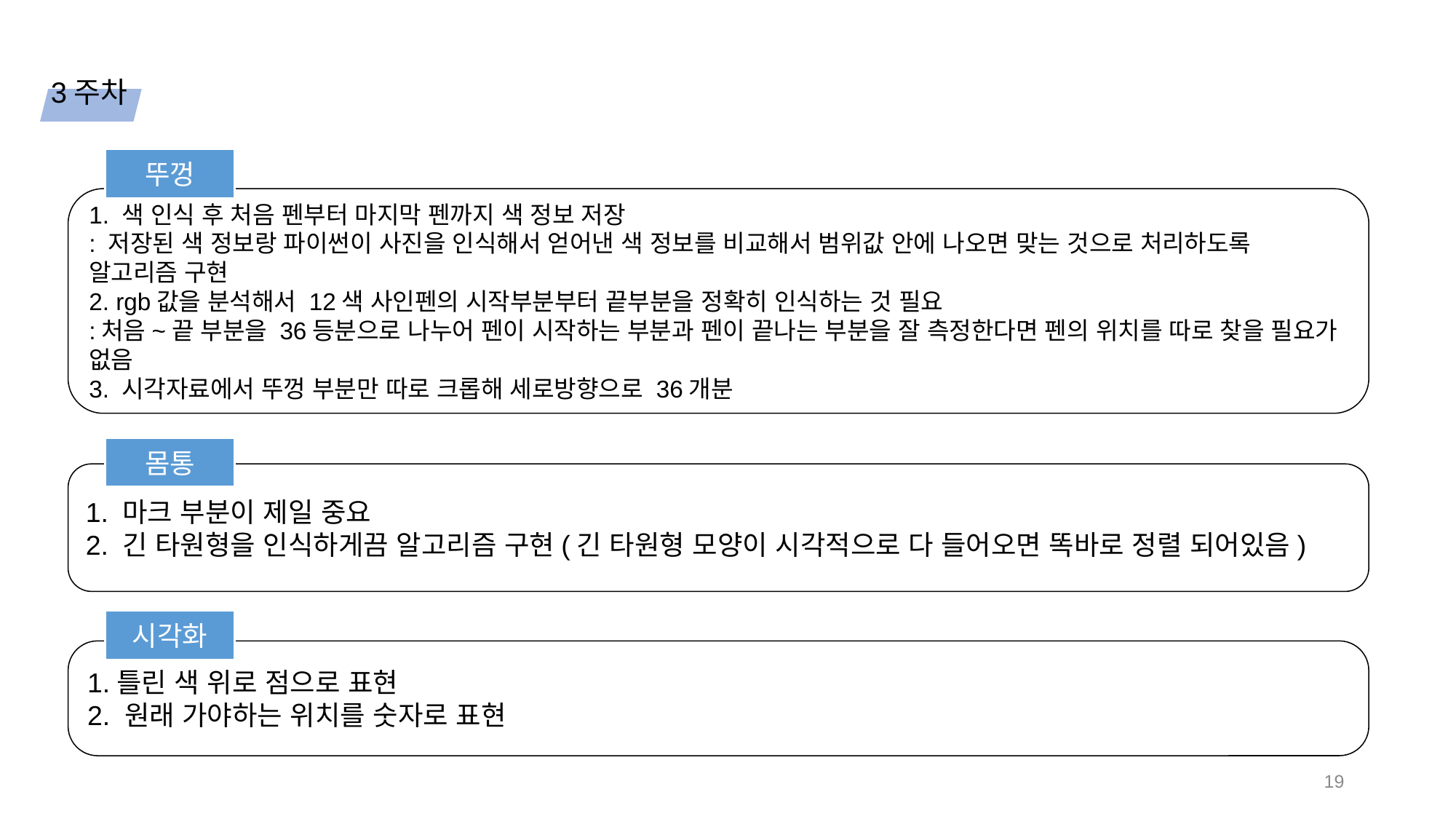

# 3주차

뚜껑
1. 색 인식 후 처음 펜부터 마지막 펜까지 색 정보 저장
: 저장된 색 정보랑 파이썬이 사진을 인식해서 얻어낸 색 정보를 비교해서 범위값 안에 나오면 맞는 것으로 처리하도록 알고리즘 구현
2. rgb값을 분석해서 12색 사인펜의 시작부분부터 끝부분을 정확히 인식하는 것 필요
:처음~끝 부분을 36등분으로 나누어 펜이 시작하는 부분과 펜이 끝나는 부분을 잘 측정한다면 펜의 위치를 따로 찾을 필요가 없음
3. 시각자료에서 뚜껑 부분만 따로 크롭해 세로방향으로 36개분
몸통
1. 마크 부분이 제일 중요
2. 긴 타원형을 인식하게끔 알고리즘 구현(긴 타원형 모양이 시각적으로 다 들어오면 똑바로 정렬 되어있음)
시각화
1.틀린 색 위로 점으로 표현
2. 원래 가야하는 위치를 숫자로 표현
19